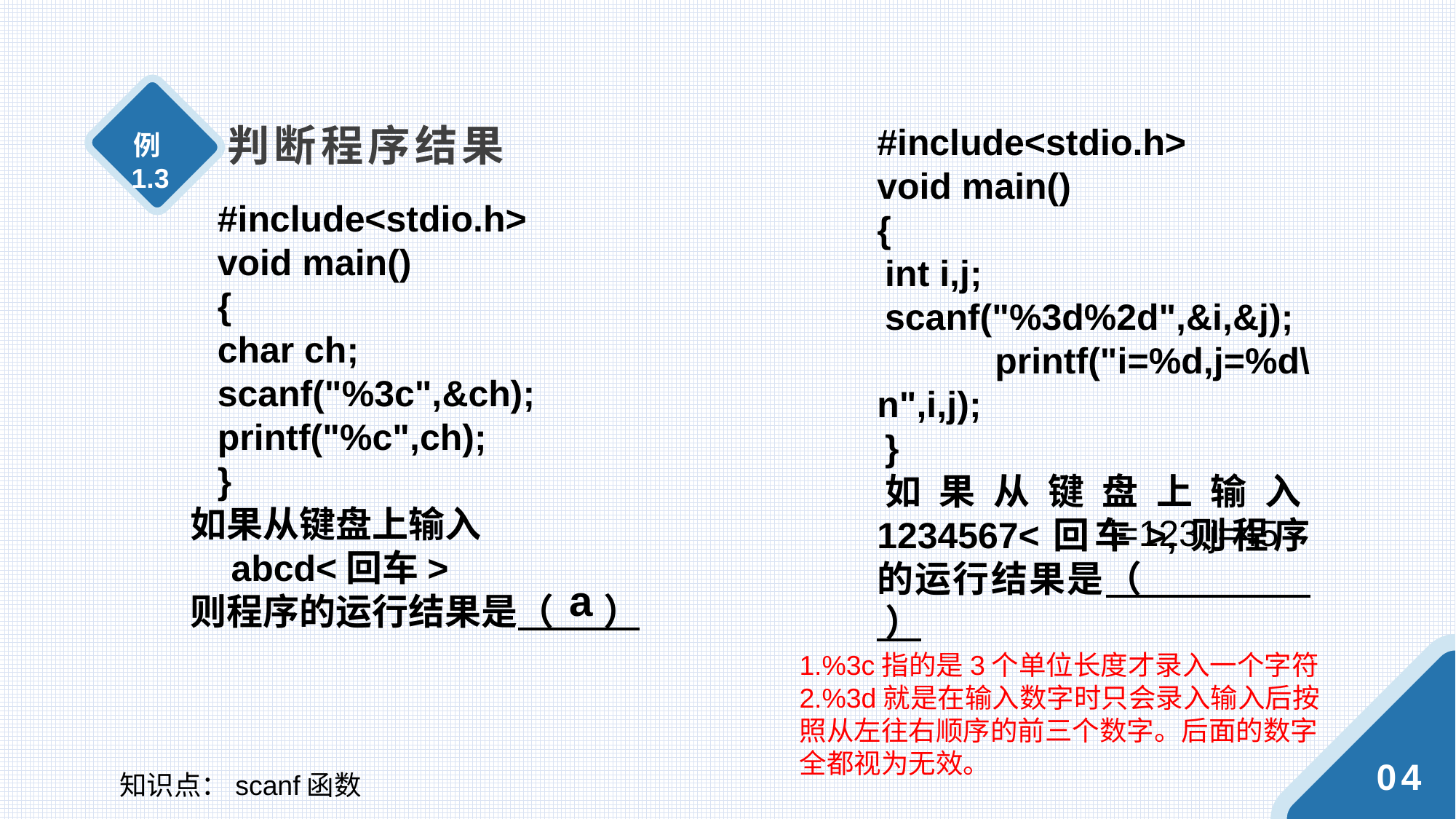

判断程序结果
例1.3
#include<stdio.h>
void main()
{
int i,j;
scanf("%3d%2d",&i,&j);
 printf("i=%d,j=%d\n",i,j);
}
如果从键盘上输入1234567<回车>,则程序的运行结果是（                   ）

#include<stdio.h>
void main()
{
char ch;
scanf("%3c",&ch);
printf("%c",ch);
}
如果从键盘上输入
    abcd<回车>
则程序的运行结果是（      ）
i=123,j=45

a
1.%3c指的是3个单位长度才录入一个字符
2.%3d就是在输入数字时只会录入输入后按照从左往右顺序的前三个数字。后面的数字全都视为无效。

04
知识点：scanf函数